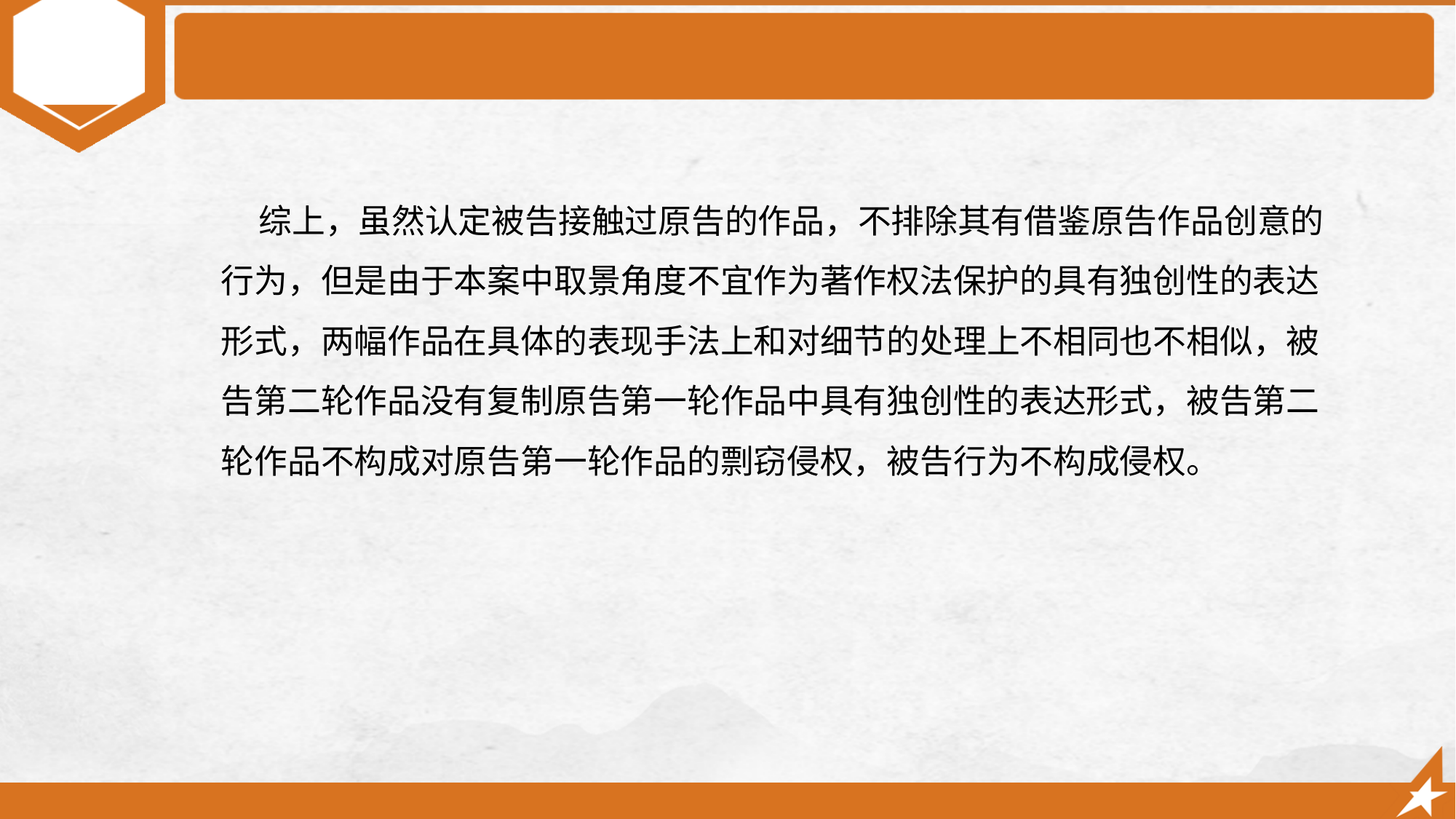

综上，虽然认定被告接触过原告的作品，不排除其有借鉴原告作品创意的行为，但是由于本案中取景角度不宜作为著作权法保护的具有独创性的表达形式，两幅作品在具体的表现手法上和对细节的处理上不相同也不相似，被告第二轮作品没有复制原告第一轮作品中具有独创性的表达形式，被告第二轮作品不构成对原告第一轮作品的剽窃侵权，被告行为不构成侵权。